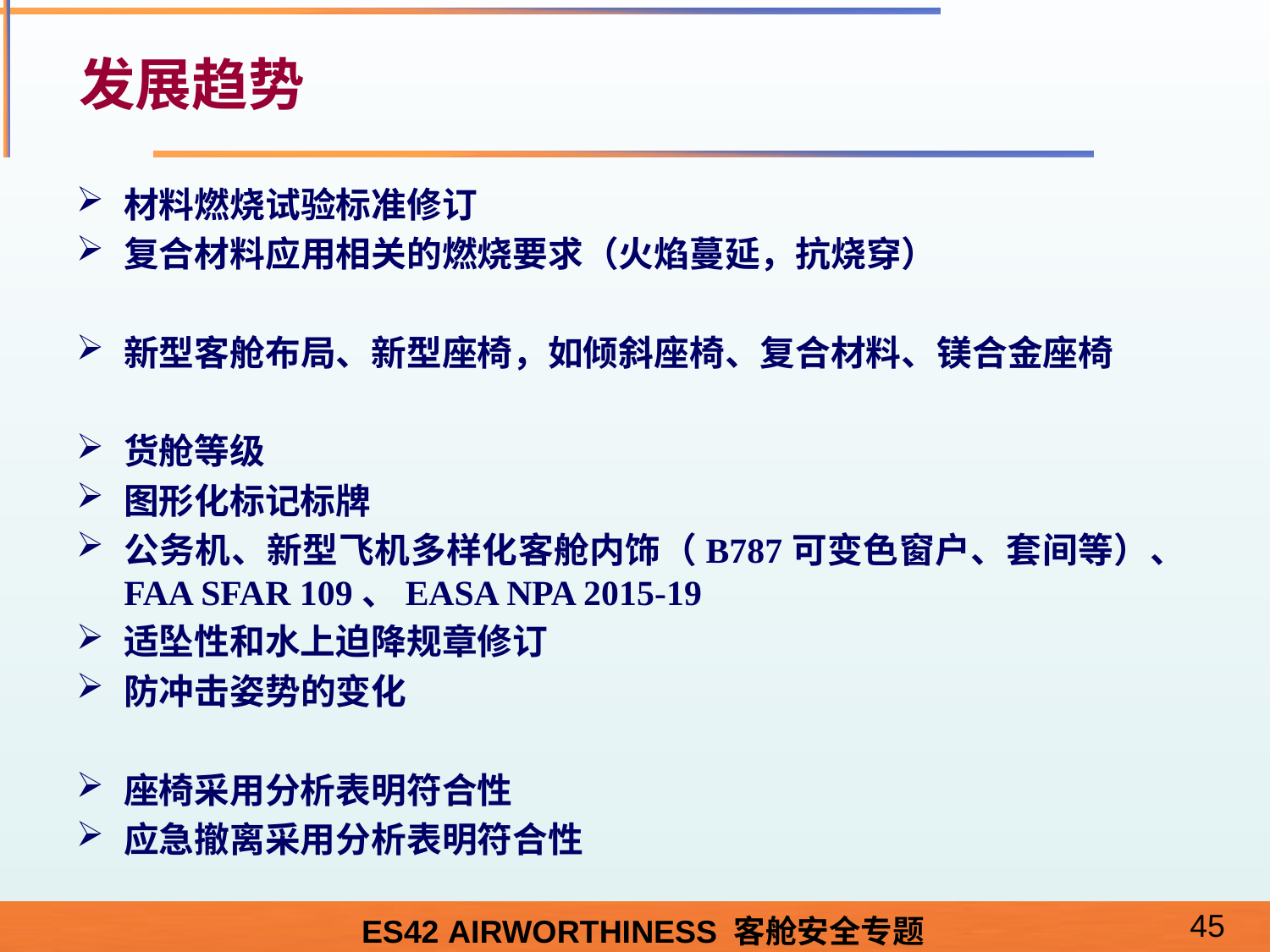

# 发展趋势
材料燃烧试验标准修订
复合材料应用相关的燃烧要求（火焰蔓延，抗烧穿）

新型客舱布局、新型座椅，如倾斜座椅、复合材料、镁合金座椅

货舱等级
图形化标记标牌
公务机、新型飞机多样化客舱内饰（B787可变色窗户、套间等）、FAA SFAR 109、EASA NPA 2015-19
适坠性和水上迫降规章修订
防冲击姿势的变化

座椅采用分析表明符合性
应急撤离采用分析表明符合性